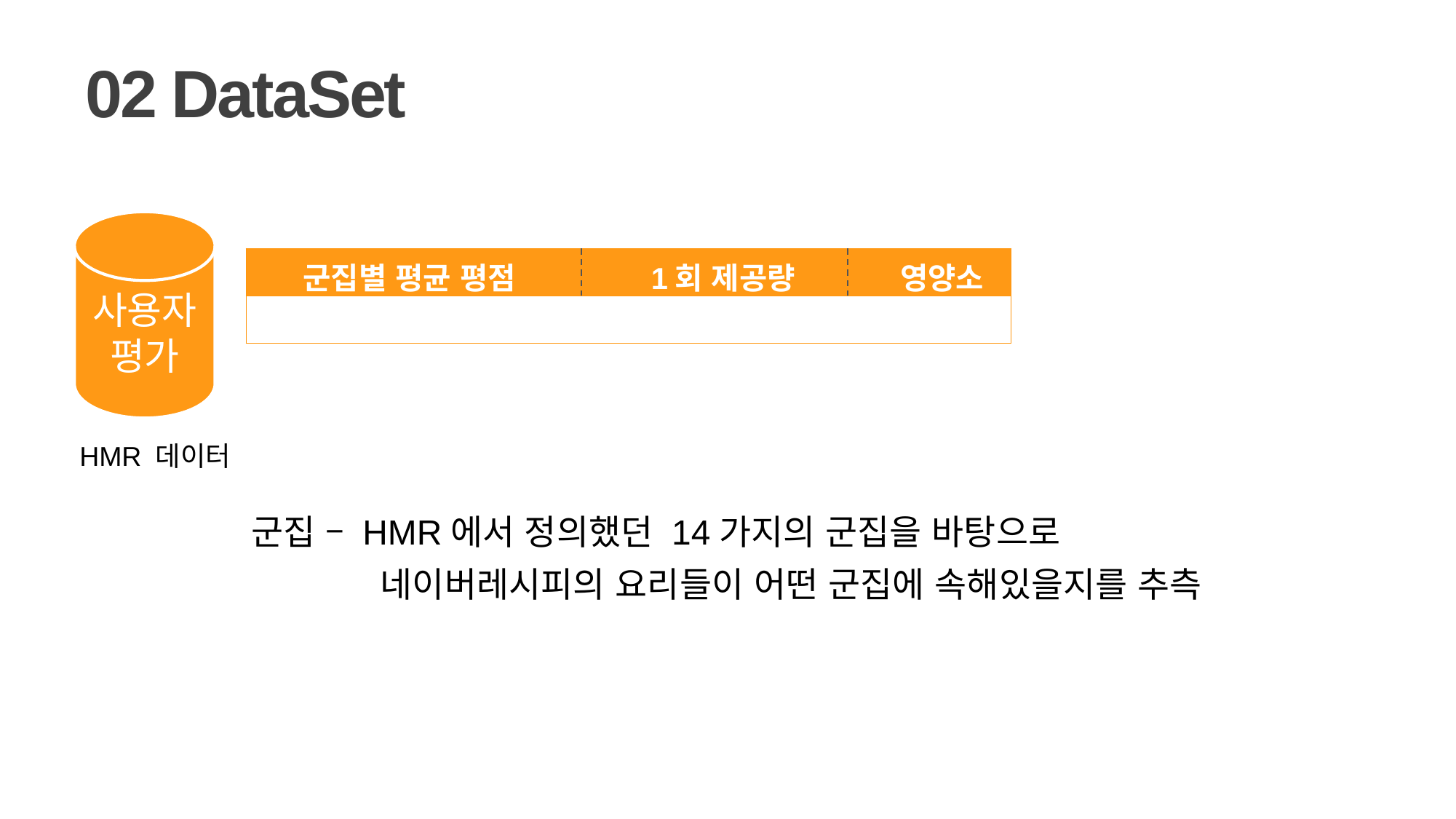

02 DataSet
사용자
평가
| 군집별 평균 평점 | 1회 제공량 | 영양소 |
| --- | --- | --- |
|  |  |  |
HMR 데이터
군집 – HMR에서 정의했던 14가지의 군집을 바탕으로
네이버레시피의 요리들이 어떤 군집에 속해있을지를 추측